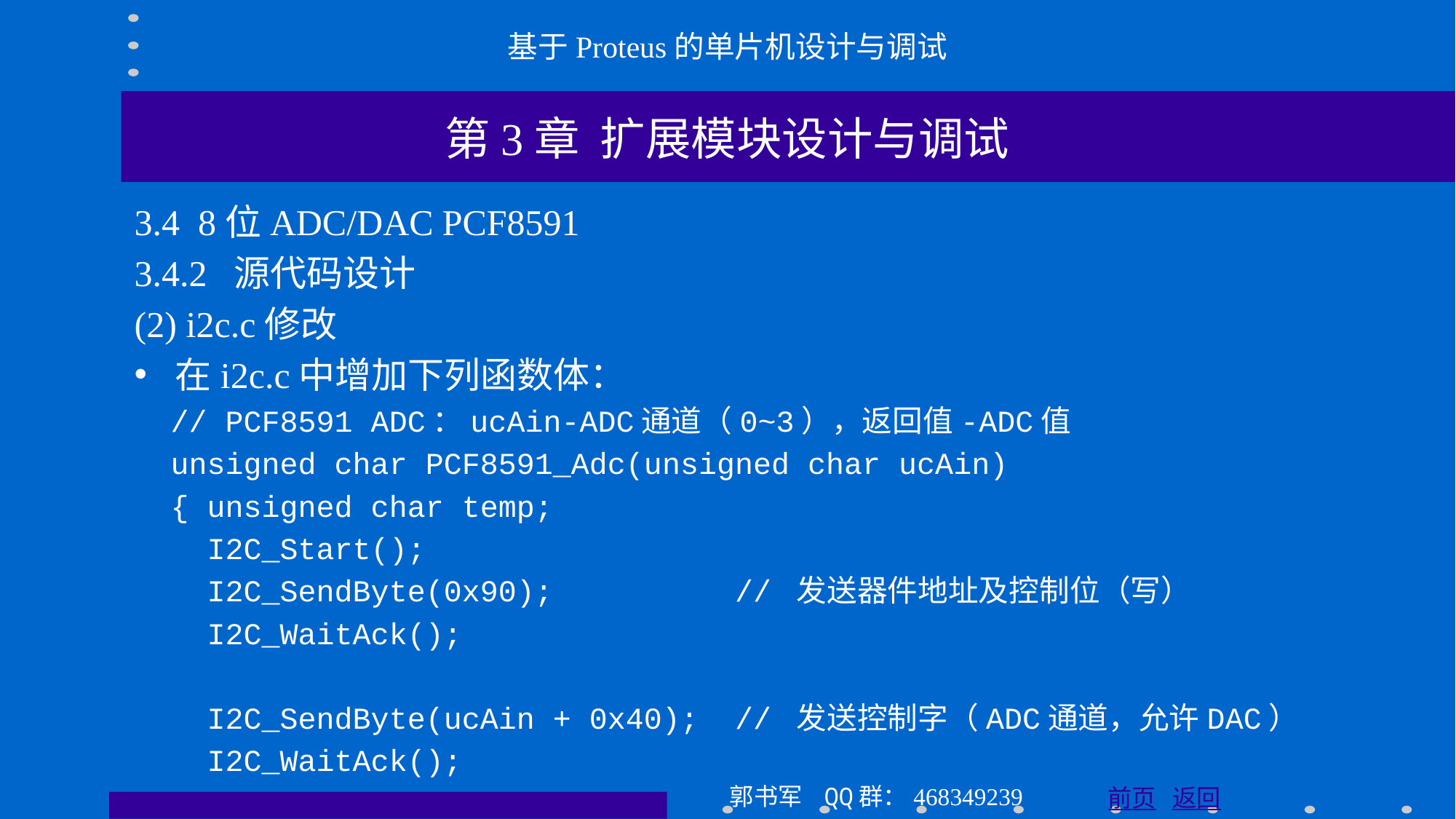

基于Proteus的单片机设计与调试
第3章  扩展模块设计与调试
3.4  8位ADC/DAC PCF8591
3.4.2  源代码设计
(2) i2c.c修改
在i2c.c中增加下列函数体：
  // PCF8591 ADC：ucAin-ADC通道（0~3），返回值-ADC值
  unsigned char PCF8591_Adc(unsigned char ucAin)
  { unsigned char temp;
    I2C_Start();
    I2C_SendByte(0x90);          // 发送器件地址及控制位（写）
    I2C_WaitAck();

    I2C_SendByte(ucAin + 0x40);  // 发送控制字（ADC通道，允许DAC）
    I2C_WaitAck();

郭书军   QQ群：468349239
前页   返回